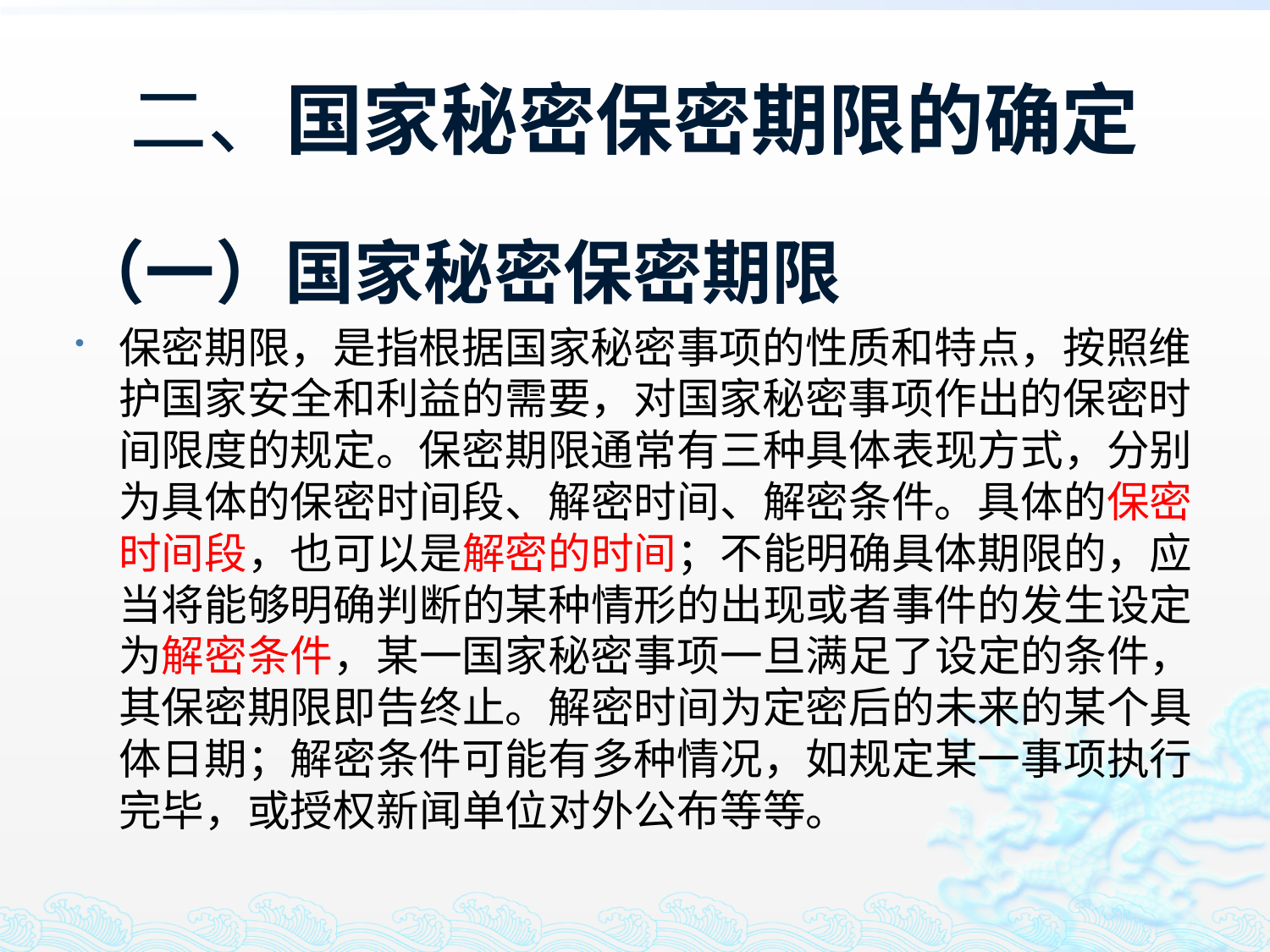

# 二、国家秘密保密期限的确定
（一）国家秘密保密期限
保密期限，是指根据国家秘密事项的性质和特点，按照维护国家安全和利益的需要，对国家秘密事项作出的保密时间限度的规定。保密期限通常有三种具体表现方式，分别为具体的保密时间段、解密时间、解密条件。具体的保密时间段，也可以是解密的时间；不能明确具体期限的，应当将能够明确判断的某种情形的出现或者事件的发生设定为解密条件，某一国家秘密事项一旦满足了设定的条件，其保密期限即告终止。解密时间为定密后的未来的某个具体日期；解密条件可能有多种情况，如规定某一事项执行完毕，或授权新闻单位对外公布等等。